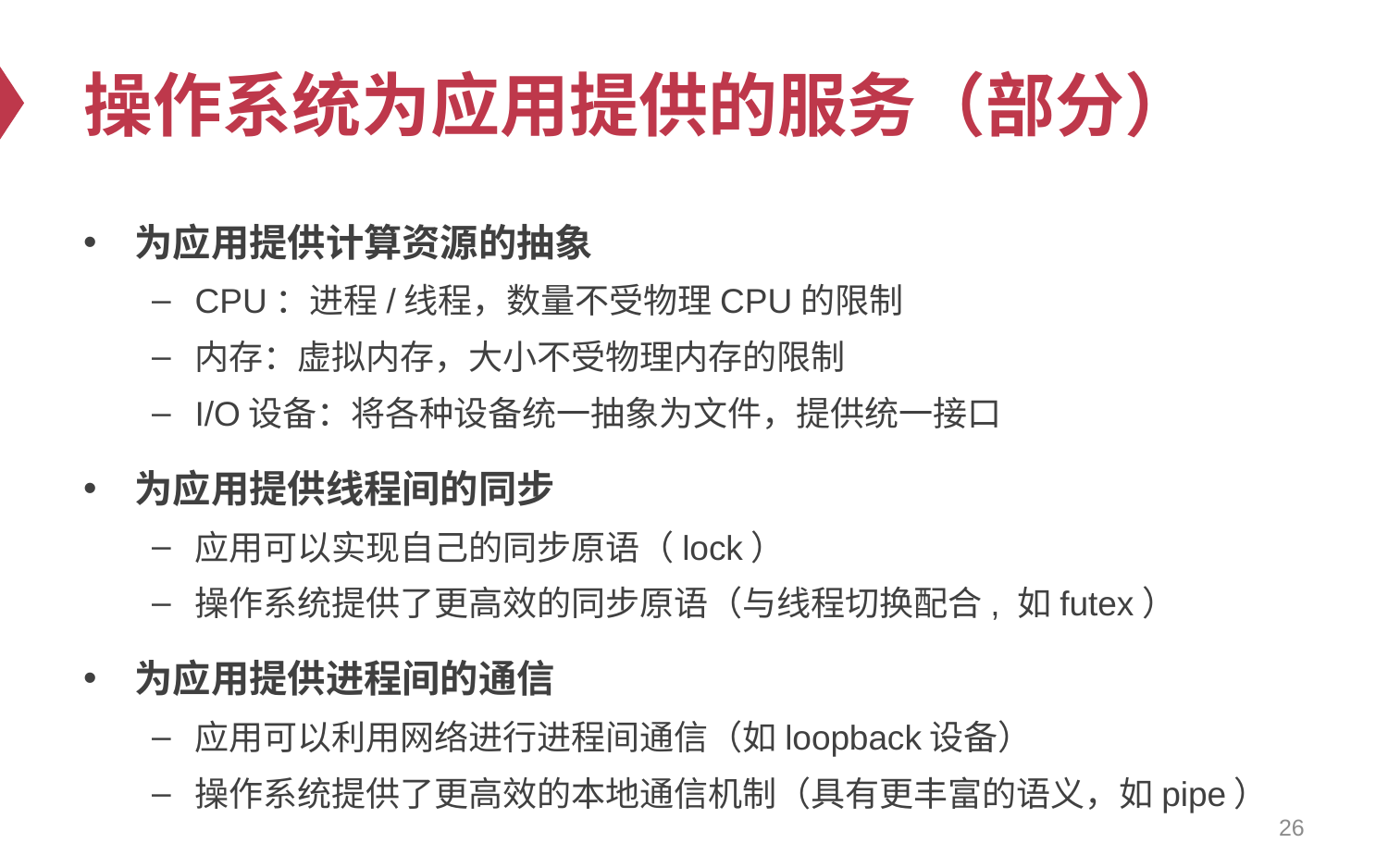

# 操作系统为应用提供的服务（部分）
为应用提供计算资源的抽象
CPU：进程/线程，数量不受物理CPU的限制
内存：虚拟内存，大小不受物理内存的限制
I/O设备：将各种设备统一抽象为文件，提供统一接口
为应用提供线程间的同步
应用可以实现自己的同步原语（lock）
操作系统提供了更高效的同步原语（与线程切换配合, 如futex）
为应用提供进程间的通信
应用可以利用网络进行进程间通信（如loopback设备）
操作系统提供了更高效的本地通信机制（具有更丰富的语义，如pipe）
26